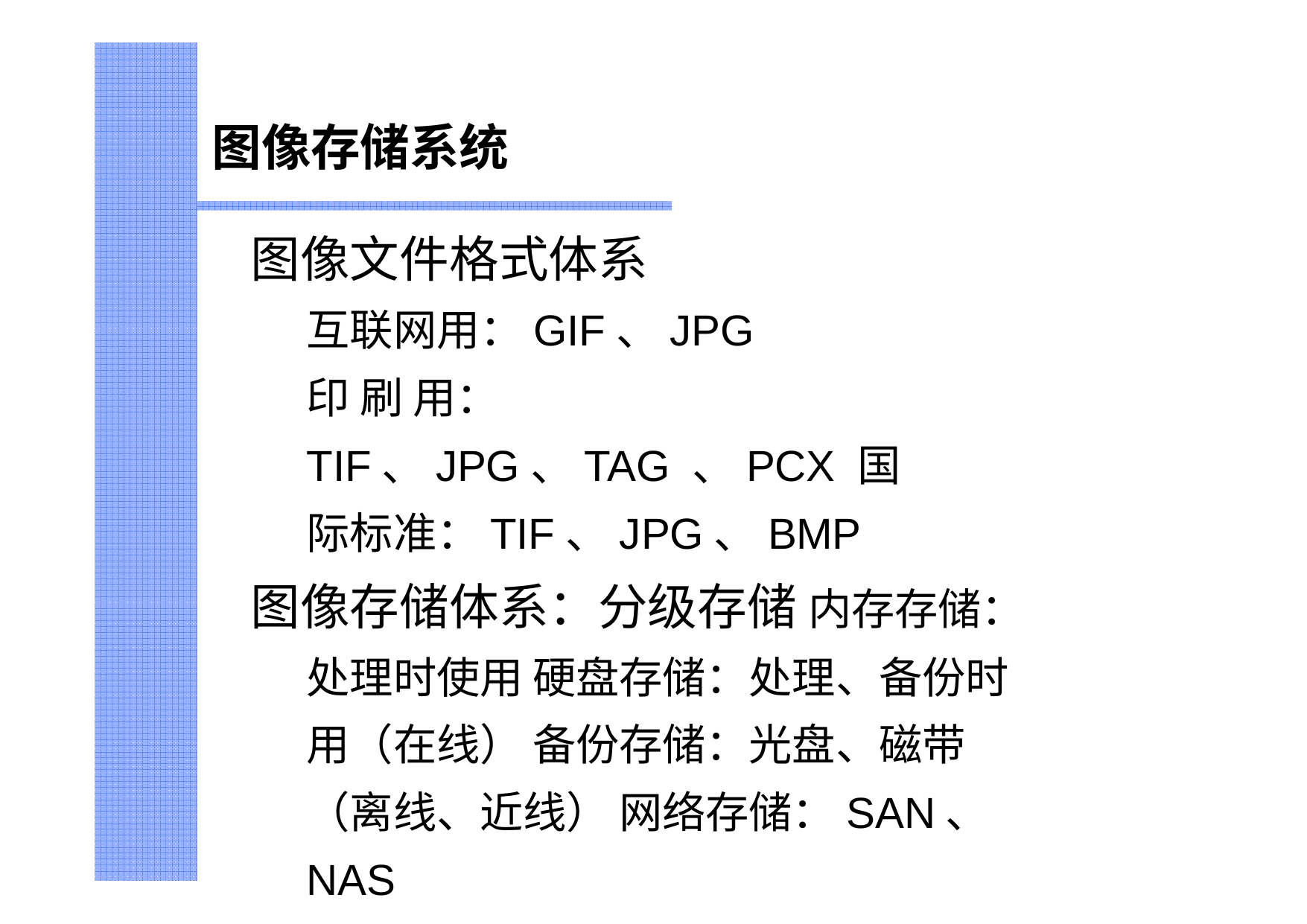

# 图像存储系统
图像文件格式体系
互联网用：GIF、JPG
印 刷 用：TIF、JPG、TAG 、PCX 国际标准：TIF、JPG、BMP
图像存储体系：分级存储 内存存储：处理时使用 硬盘存储：处理、备份时用（在线） 备份存储：光盘、磁带（离线、近线） 网络存储：SAN、 NAS